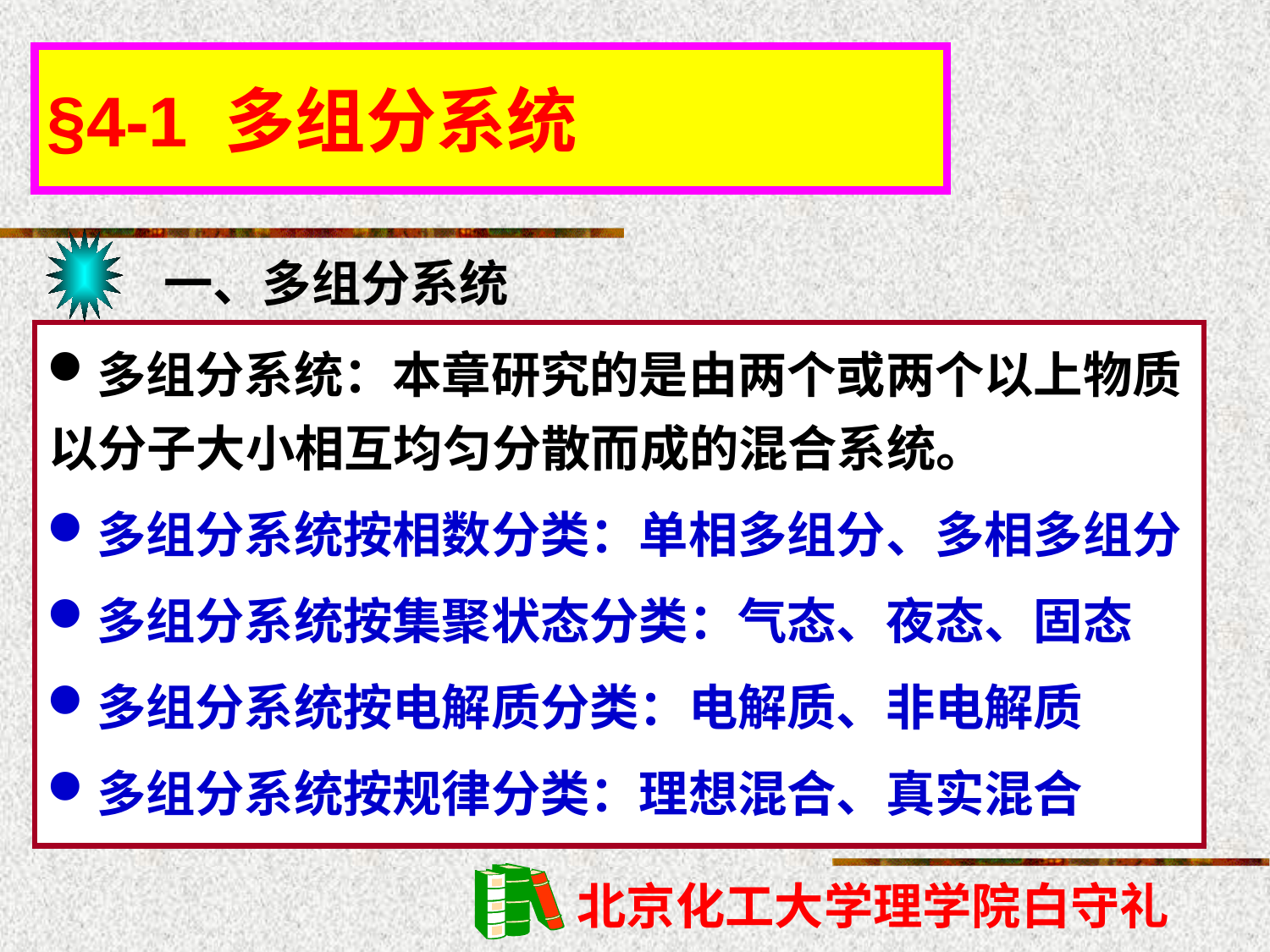

§4-1 多组分系统

一、多组分系统
多组分系统：本章研究的是由两个或两个以上物质以分子大小相互均匀分散而成的混合系统。
多组分系统按相数分类：单相多组分、多相多组分
多组分系统按集聚状态分类：气态、夜态、固态
多组分系统按电解质分类：电解质、非电解质
多组分系统按规律分类：理想混合、真实混合